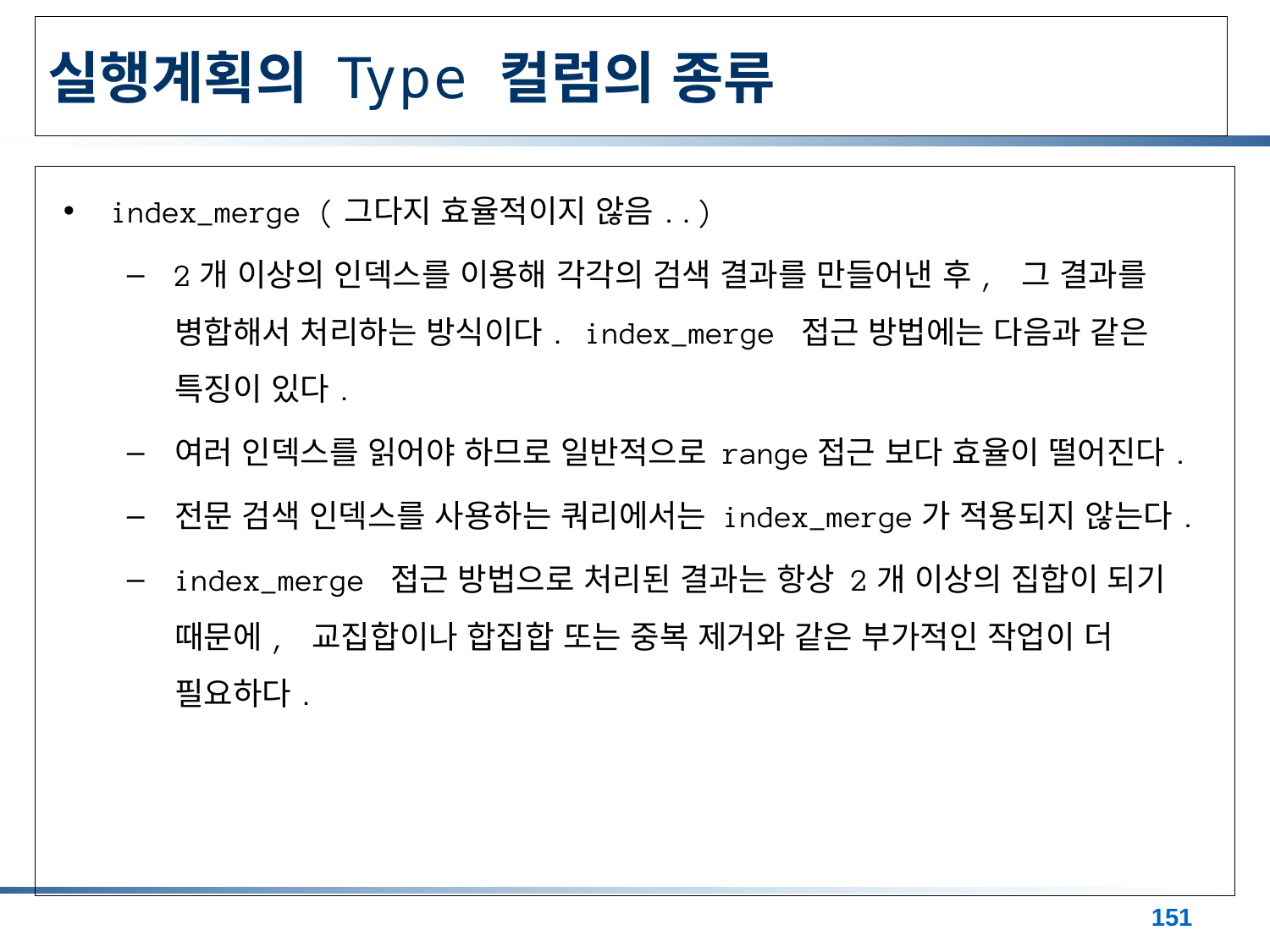

# 실행계획의 Type 컬럼의 종류
index_merge (그다지 효율적이지 않음..)
2개 이상의 인덱스를 이용해 각각의 검색 결과를 만들어낸 후, 그 결과를 병합해서 처리하는 방식이다. index_merge 접근 방법에는 다음과 같은 특징이 있다.
여러 인덱스를 읽어야 하므로 일반적으로 range접근 보다 효율이 떨어진다.
전문 검색 인덱스를 사용하는 쿼리에서는 index_merge가 적용되지 않는다.
index_merge 접근 방법으로 처리된 결과는 항상 2개 이상의 집합이 되기 때문에, 교집합이나 합집합 또는 중복 제거와 같은 부가적인 작업이 더 필요하다.